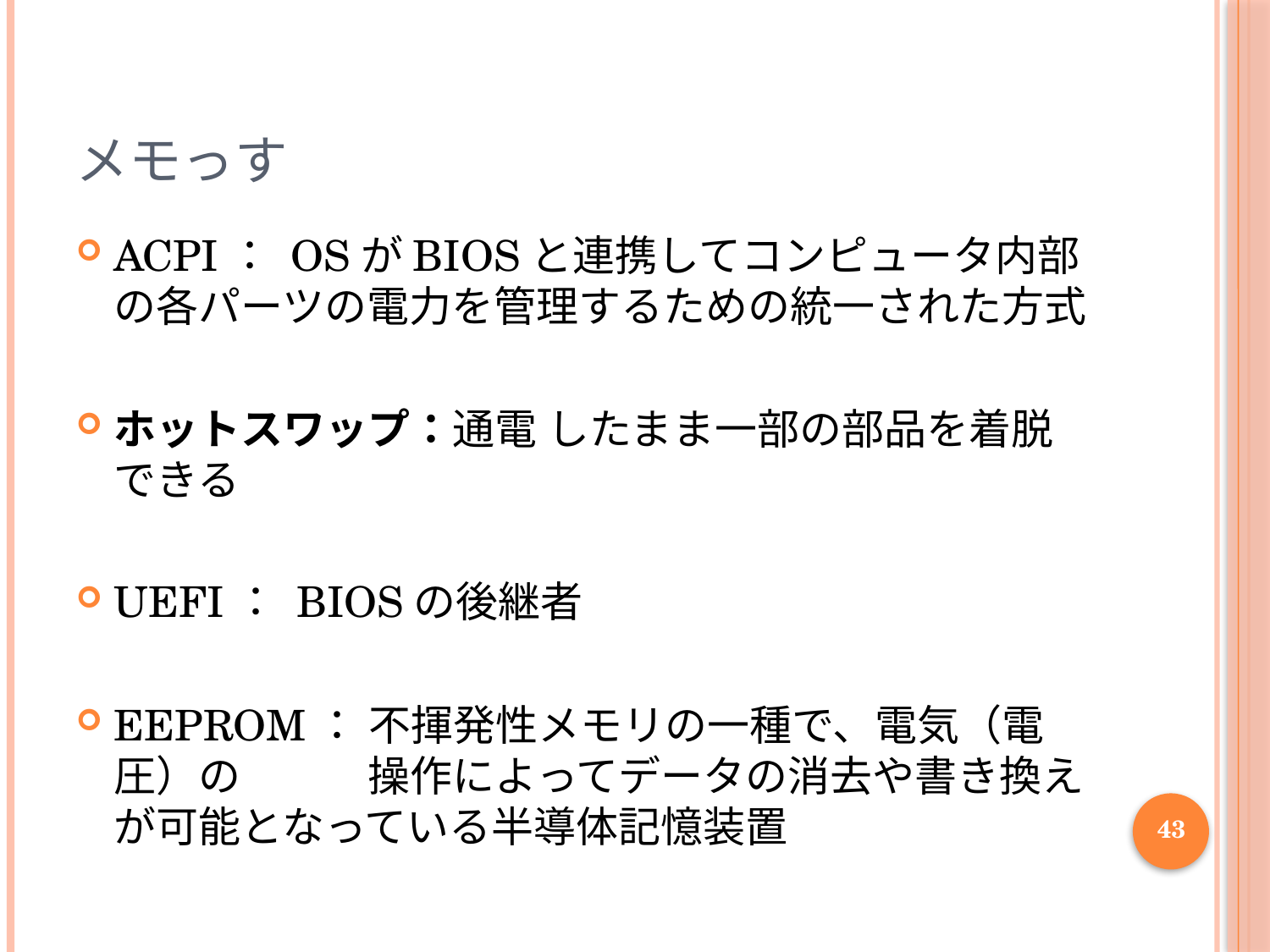

# メモっす
ACPI： OSがBIOSと連携してコンピュータ内部の各パーツの電力を管理するための統一された方式

ホットスワップ：通電 したまま一部の部品を着脱できる

UEFI： BIOSの後継者

EEPROM： 不揮発性メモリの一種で、電気（電圧）の　　　操作によってデータの消去や書き換えが可能となっている半導体記憶装置

43